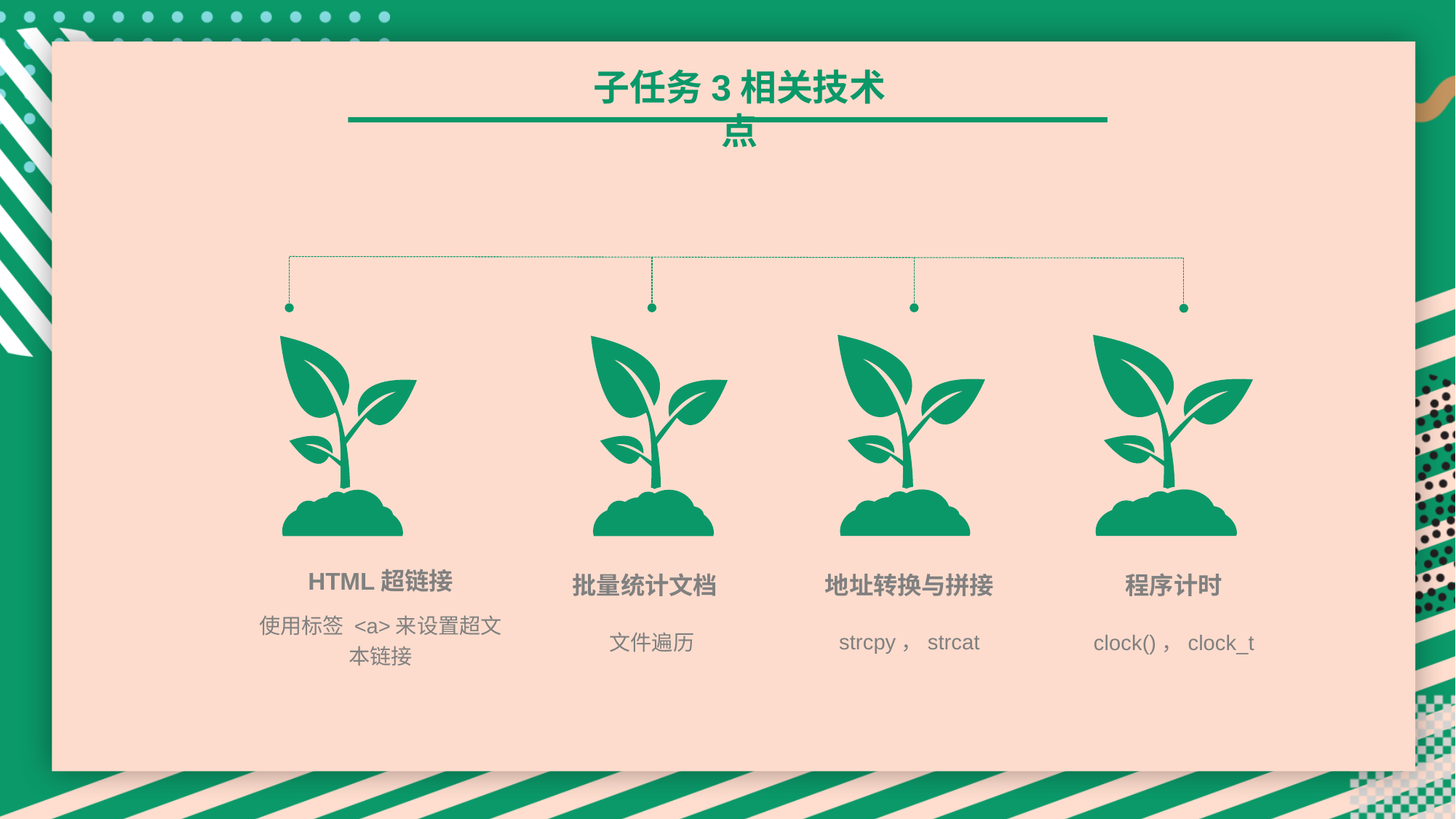

子任务3相关技术点

HTML超链接
使用标签 <a>来设置超文本链接
批量统计文档
文件遍历
程序计时
clock()，clock_t
地址转换与拼接
strcpy，strcat